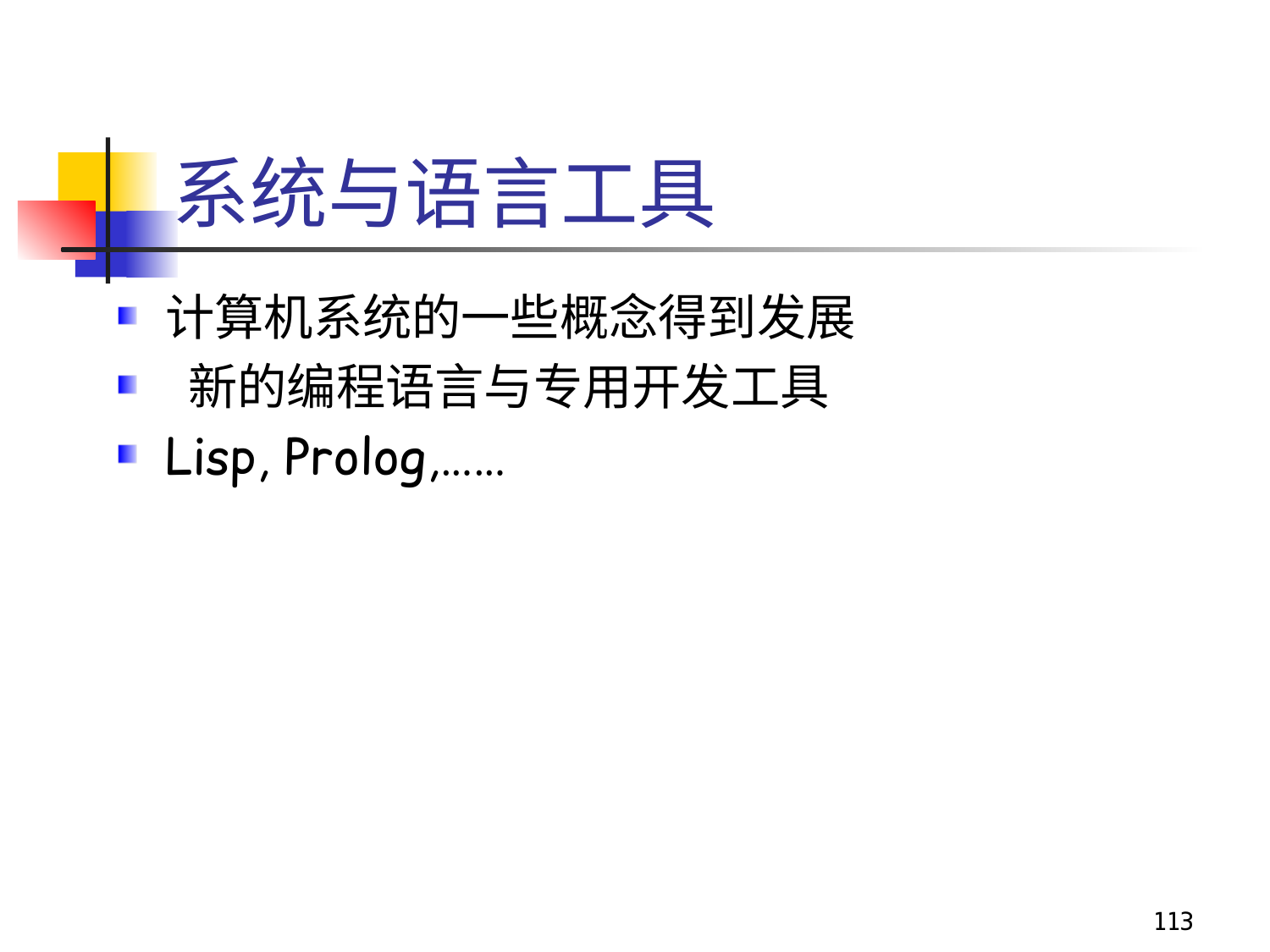

# 系统与语言工具
计算机系统的一些概念得到发展
 新的编程语言与专用开发工具
Lisp, Prolog,……
113